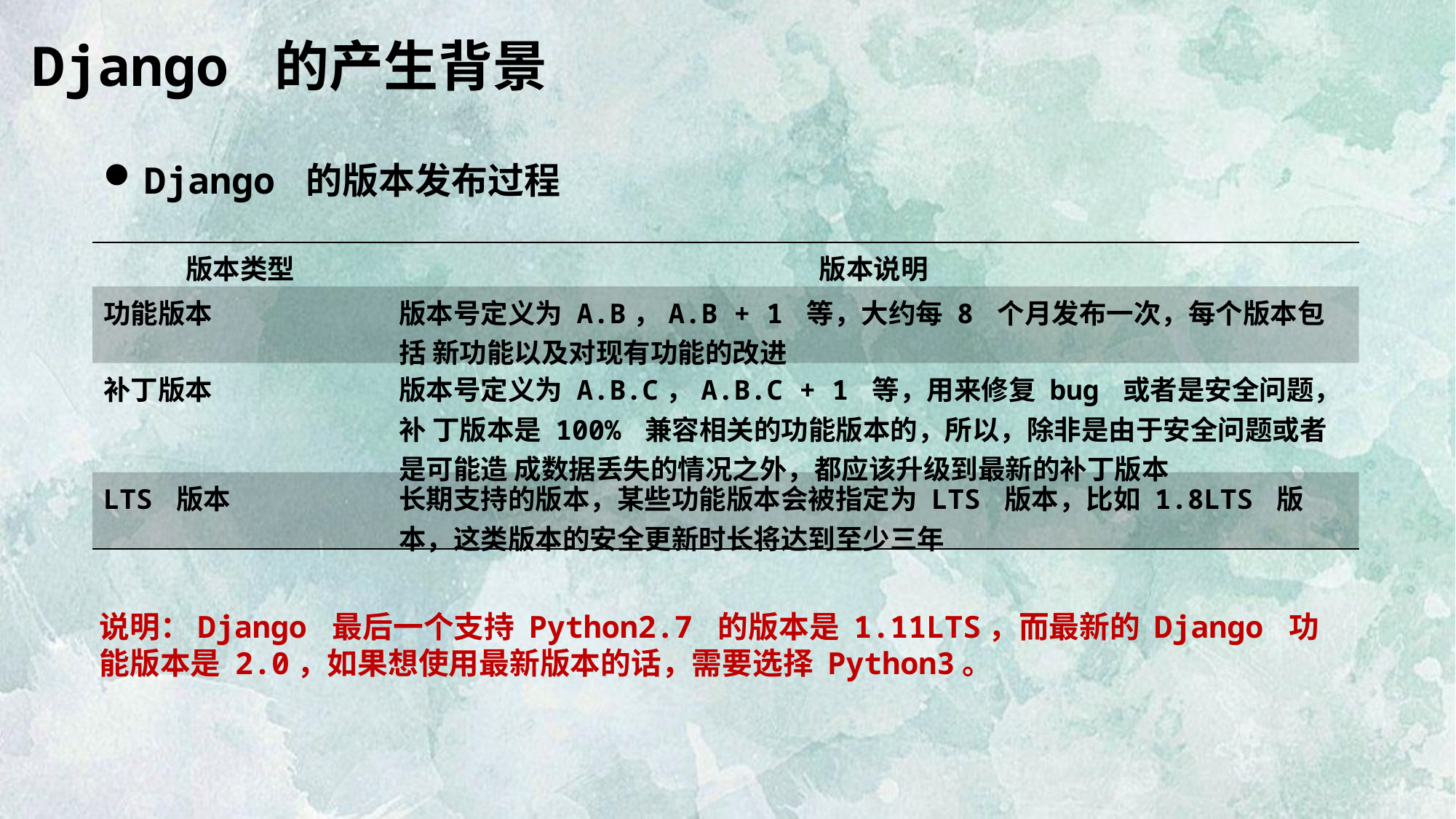

Django 的产生背景
Django 的版本发布过程
| 版本类型 | 版本说明 |
| --- | --- |
| 功能版本 | 版本号定义为 A.B，A.B + 1 等，大约每 8 个月发布一次，每个版本包括 新功能以及对现有功能的改进 |
| 补丁版本 | 版本号定义为 A.B.C，A.B.C + 1 等，用来修复 bug 或者是安全问题，补 丁版本是 100% 兼容相关的功能版本的，所以，除非是由于安全问题或者是可能造 成数据丢失的情况之外，都应该升级到最新的补丁版本 |
| LTS 版本 | 长期支持的版本，某些功能版本会被指定为 LTS 版本，比如 1.8LTS 版 本，这类版本的安全更新时长将达到至少三年 |
说明：Django 最后一个支持 Python2.7 的版本是 1.11LTS，而最新的 Django 功能版本是 2.0，如果想使用最新版本的话，需要选择 Python3。